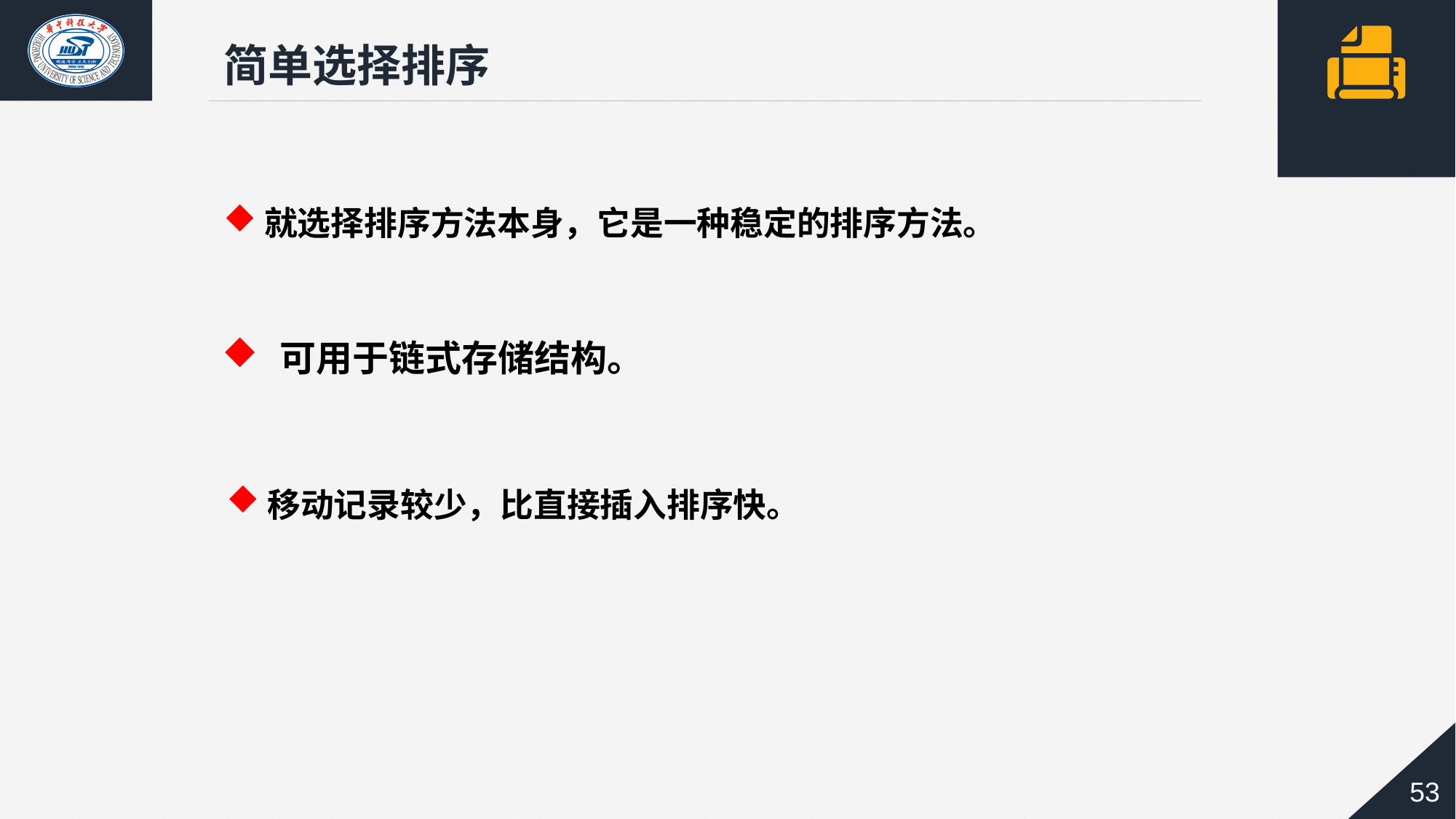

简单选择排序

就选择排序方法本身，它是一种稳定的排序方法。
 可用于链式存储结构。
移动记录较少，比直接插入排序快。